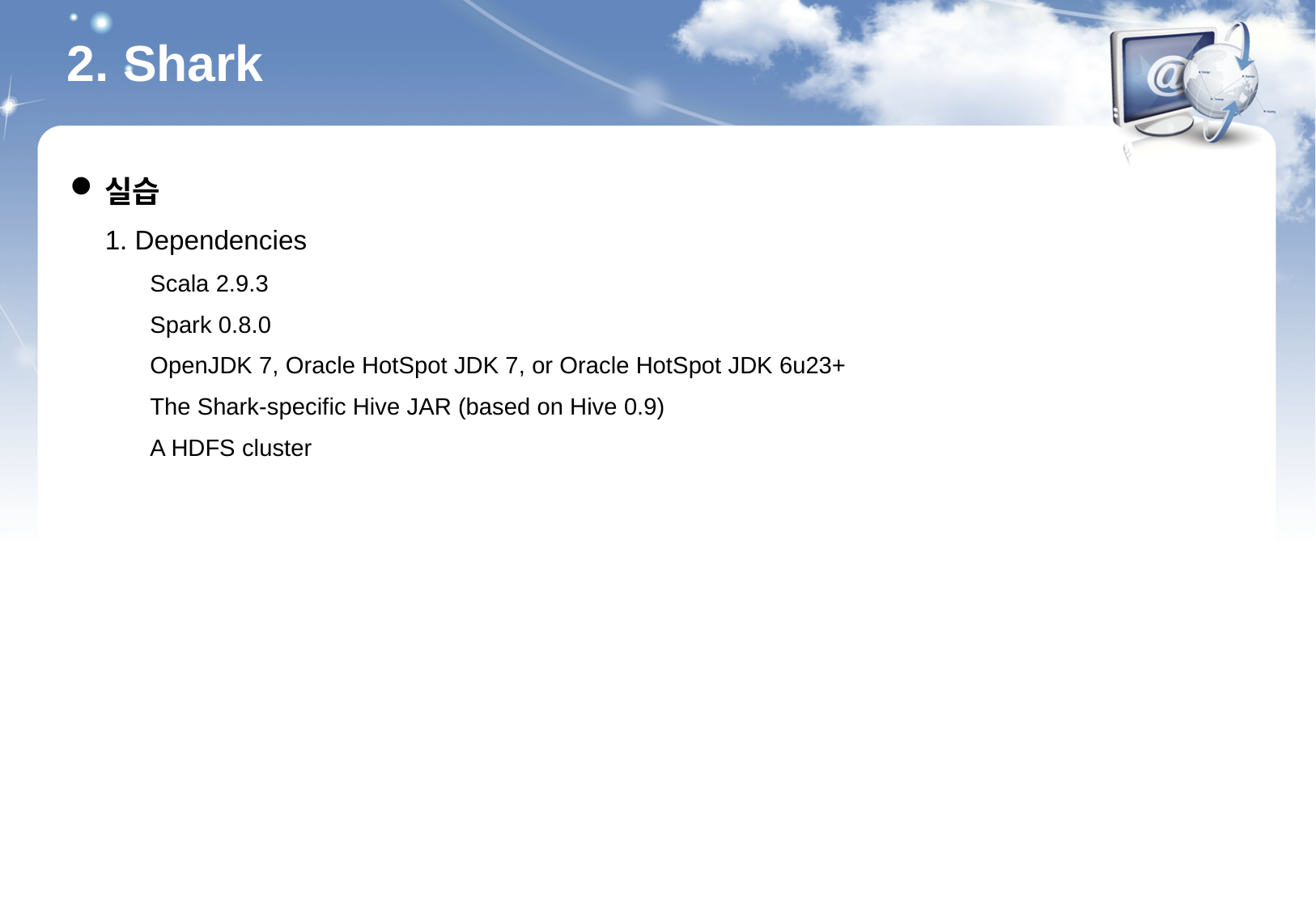

2. Shark
실습
1. Dependencies
Scala 2.9.3
Spark 0.8.0
OpenJDK 7, Oracle HotSpot JDK 7, or Oracle HotSpot JDK 6u23+
The Shark-specific Hive JAR (based on Hive 0.9)
A HDFS cluster